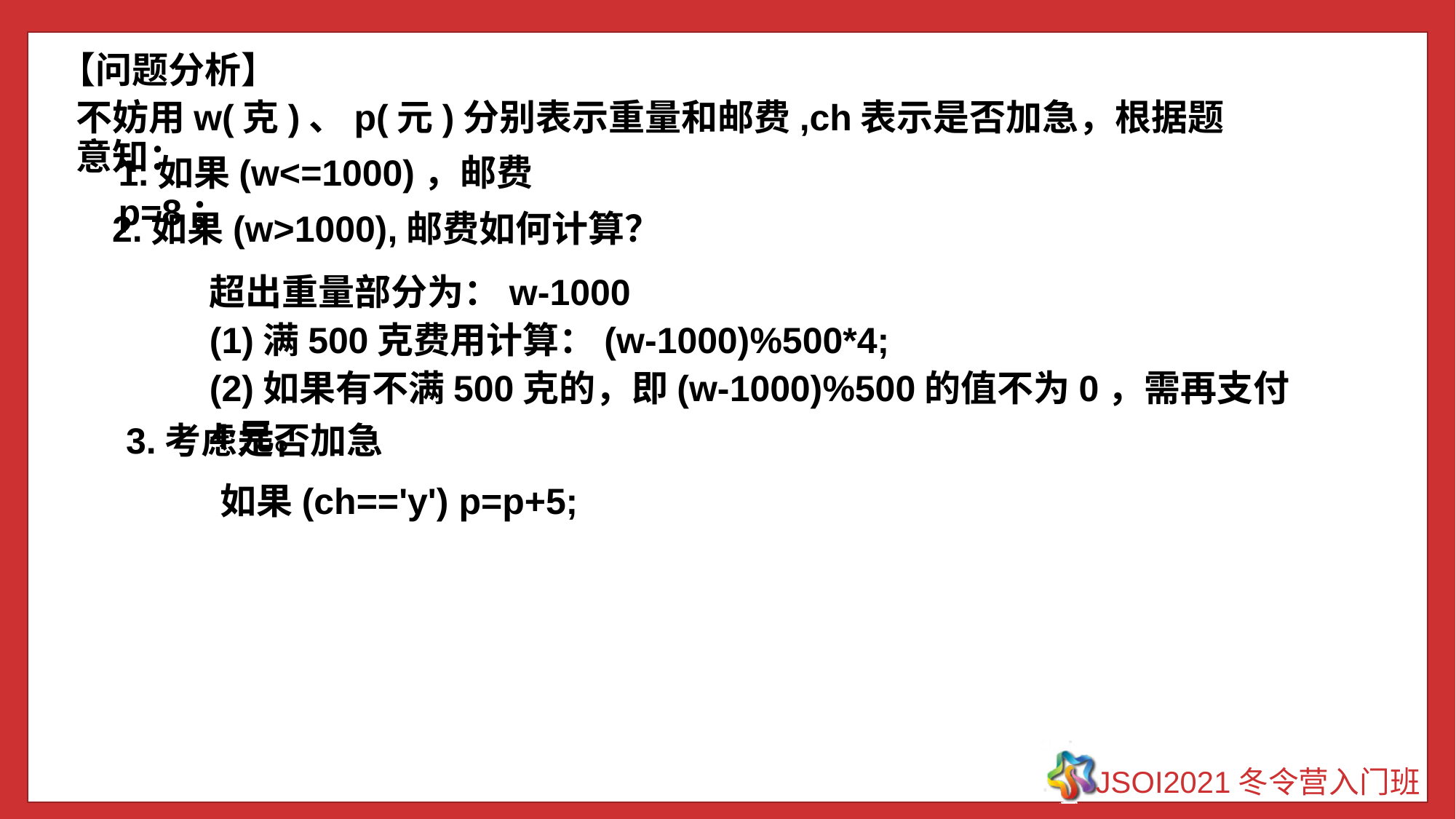

【问题分析】
不妨用w(克)、p(元)分别表示重量和邮费,ch表示是否加急，根据题意知：
1.如果(w<=1000)，邮费p=8；
 2.如果(w>1000),邮费如何计算？
超出重量部分为：w-1000
(1)满500克费用计算：(w-1000)%500*4;
(2)如果有不满500克的，即(w-1000)%500的值不为0，需再支付4元。
3.考虑是否加急
如果(ch=='y') p=p+5;